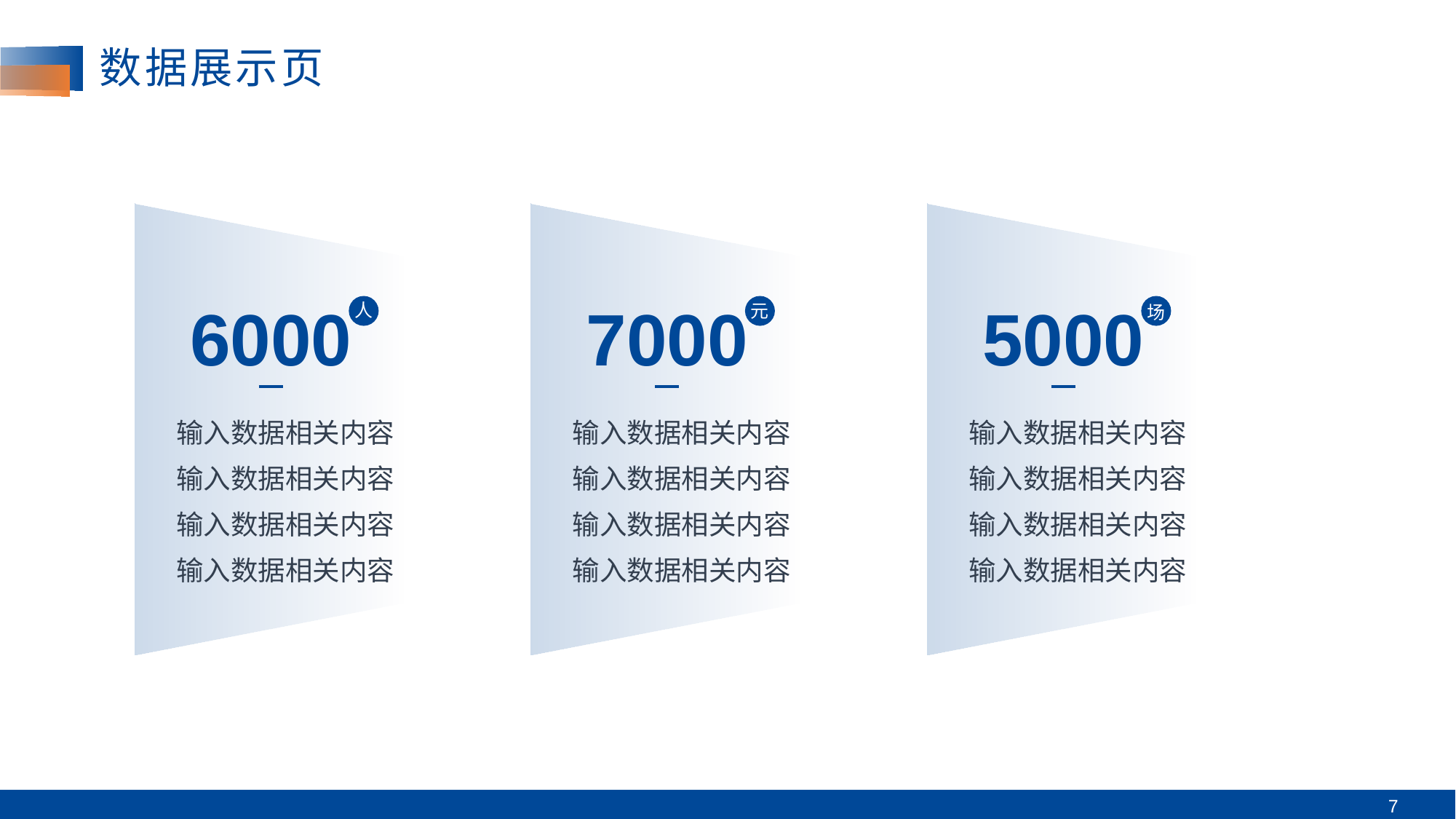

# 数据展示页
6000
7000
5000
人

元

场

输入数据相关内容
输入数据相关内容
输入数据相关内容
输入数据相关内容
输入数据相关内容
输入数据相关内容
输入数据相关内容
输入数据相关内容
输入数据相关内容
输入数据相关内容
输入数据相关内容
输入数据相关内容
7